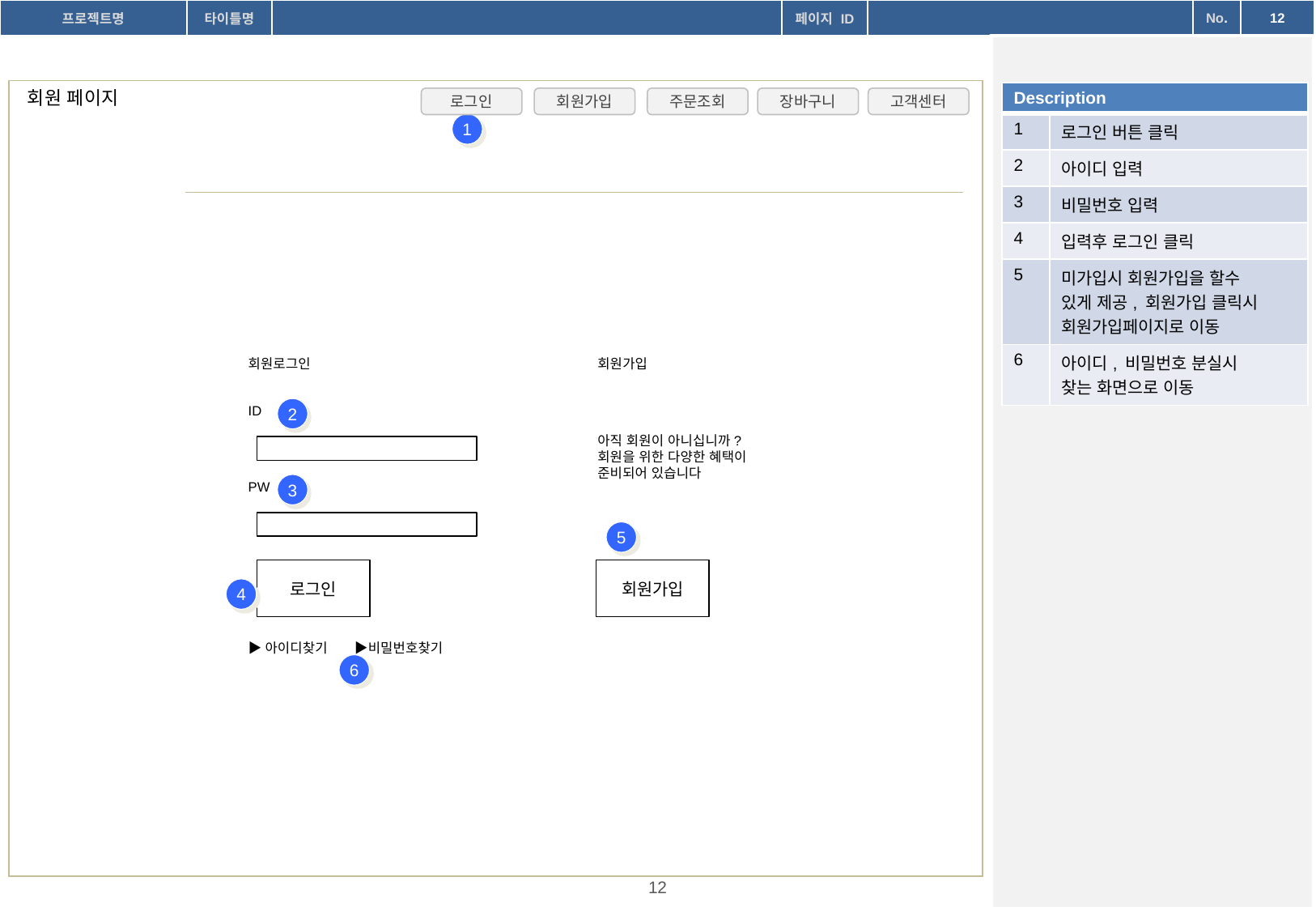

회원 페이지
| Description |  |
| --- | --- |
| 1 | 로그인 버튼 클릭 |
| 2 | 아이디 입력 |
| 3 | 비밀번호 입력 |
| 4 | 입력후 로그인 클릭 |
| 5 | 미가입시 회원가입을 할수 있게 제공, 회원가입 클릭시 회원가입페이지로 이동 |
| 6 | 아이디, 비밀번호 분실시 찾는 화면으로 이동 |
로그인
회원가입
주문조회
장바구니
고객센터
1
회원로그인
회원가입
ID
2
아직 회원이 아니십니까?
회원을 위한 다양한 혜택이
준비되어 있습니다

PW
3

5
로그인
회원가입
4
▶아이디찾기       ▶비밀번호찾기
6